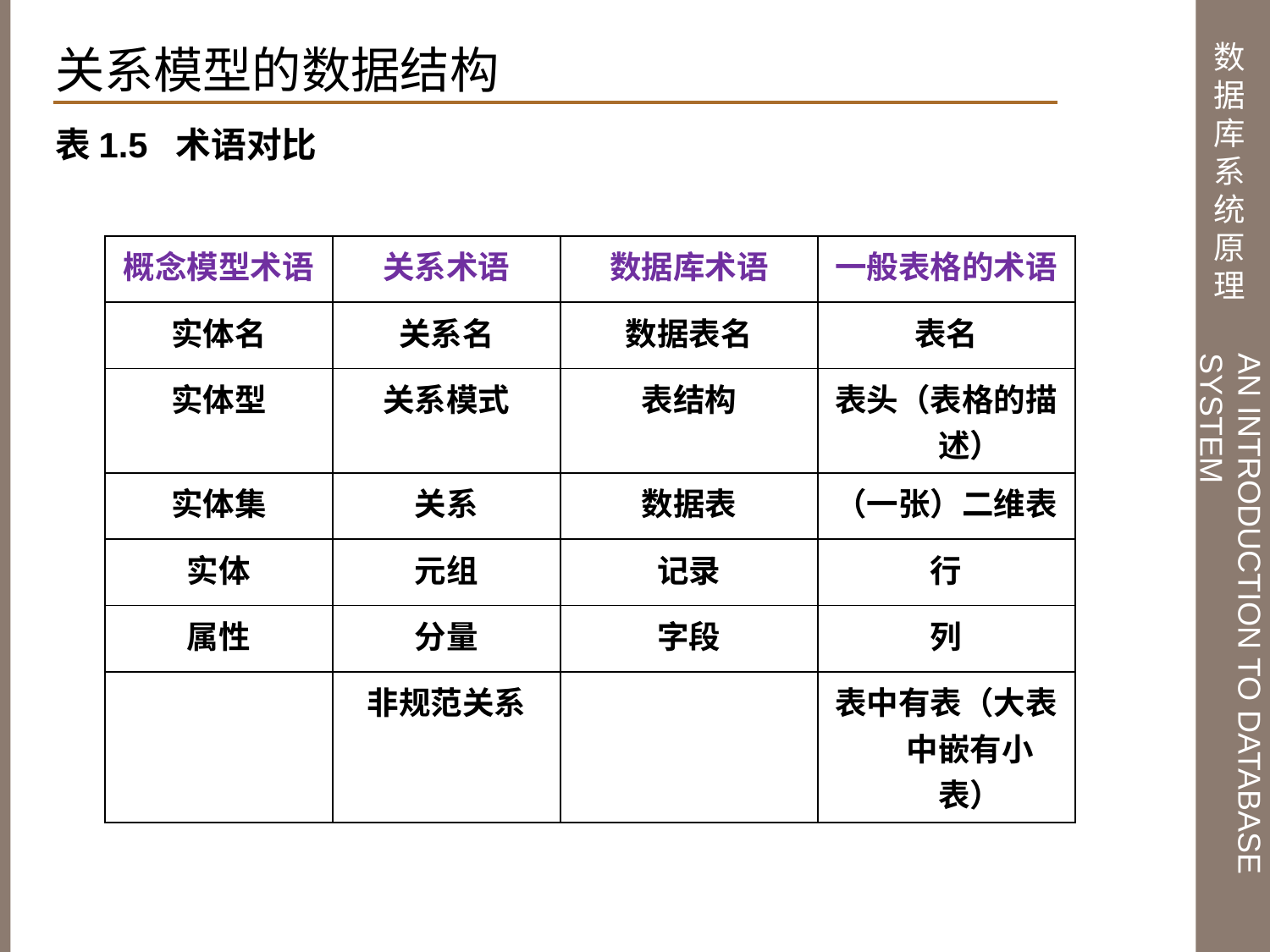

关系模型的数据结构

表1.5  术语对比
| 概念模型术语 | 关系术语 | 数据库术语 | 一般表格的术语 |
| --- | --- | --- | --- |
| 实体名 | 关系名 | 数据表名 | 表名 |
| 实体型 | 关系模式 | 表结构 | 表头（表格的描述） |
| 实体集 | 关系 | 数据表 | （一张）二维表 |
| 实体 | 元组 | 记录 | 行 |
| 属性 | 分量 | 字段 | 列 |
|  | 非规范关系 |  | 表中有表（大表中嵌有小表） |